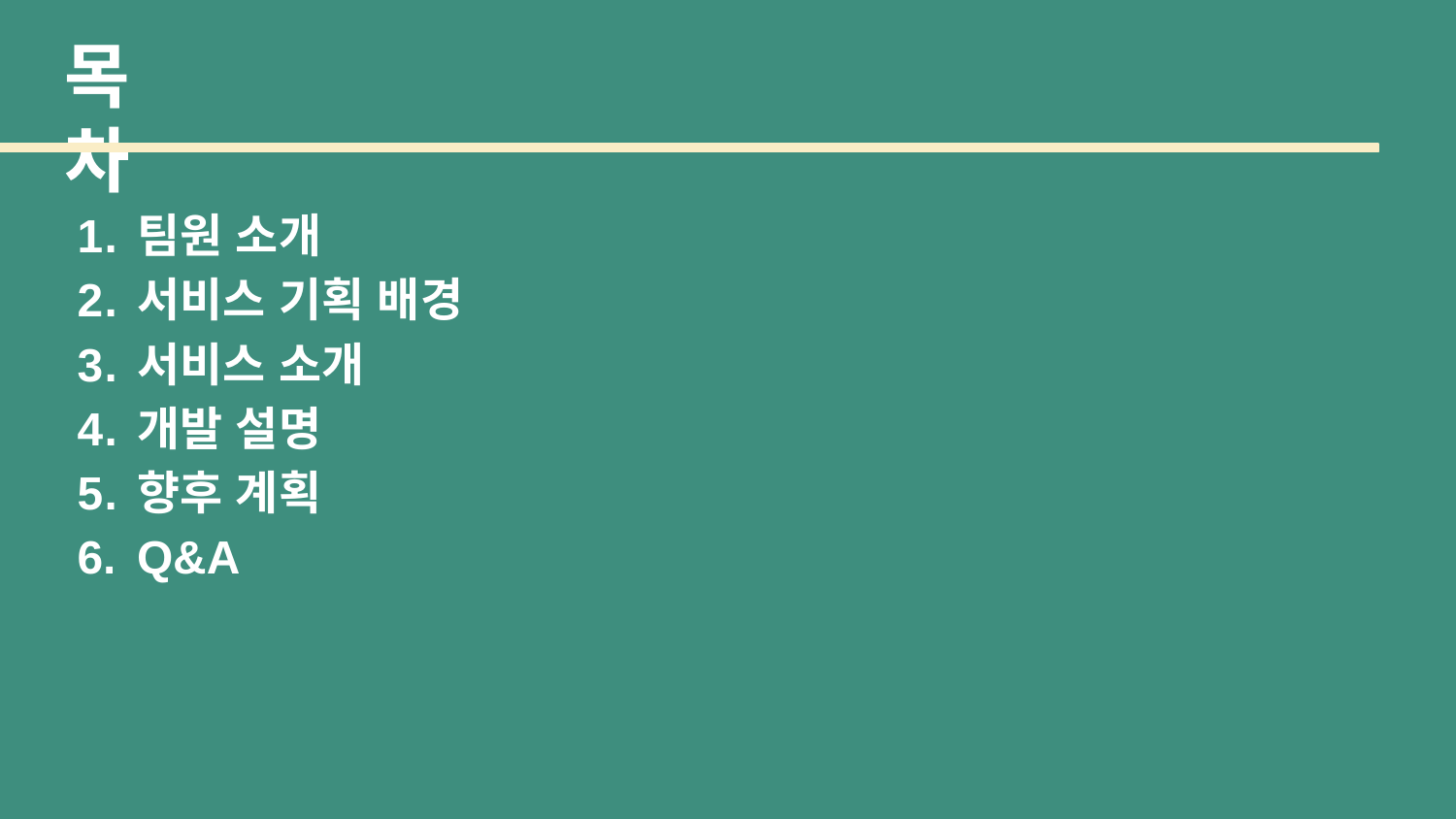

# 목차

팀원 소개
서비스 기획 배경
서비스 소개
개발 설명
향후 계획
Q&A